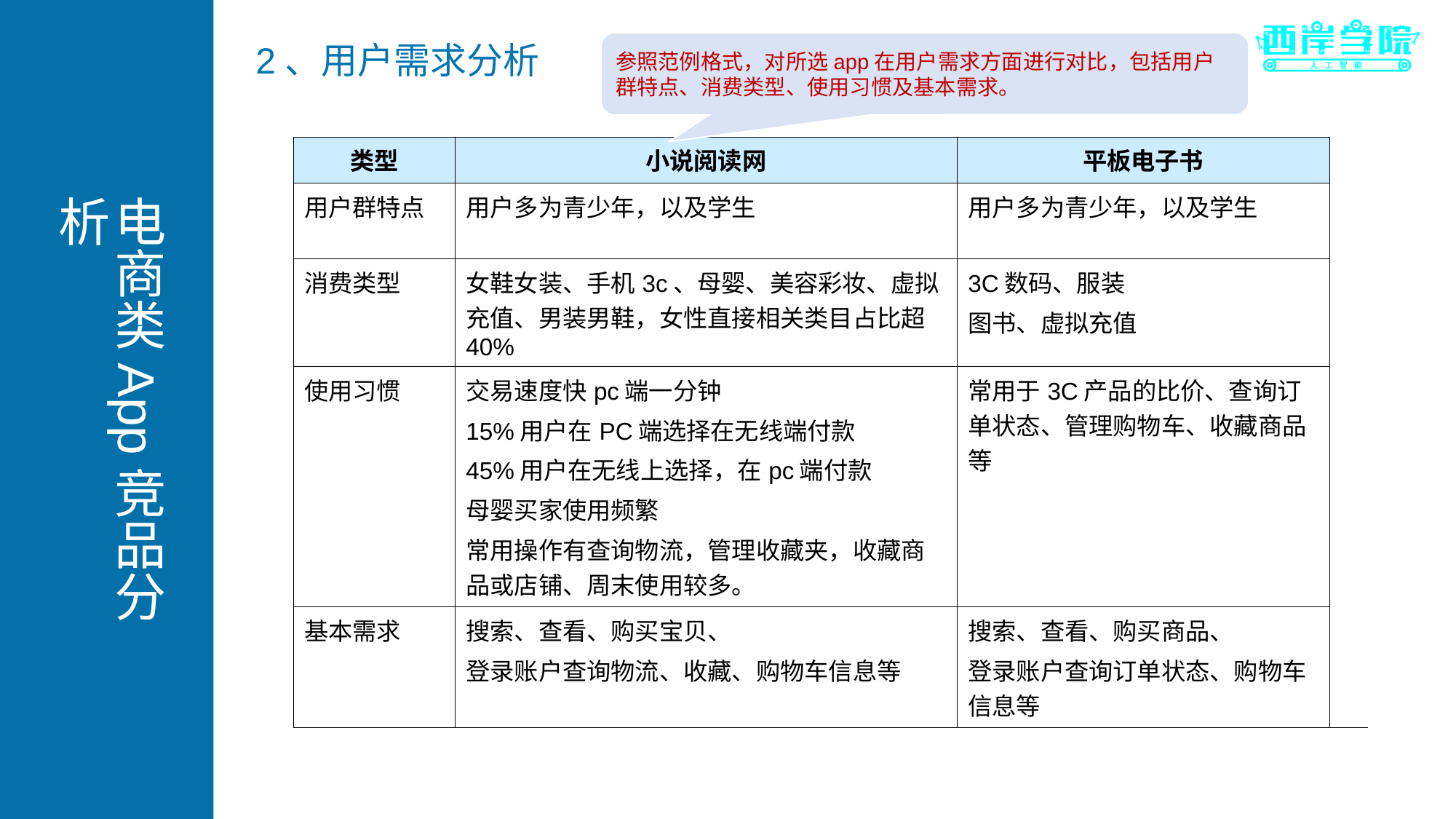

参照范例格式，对所选app在用户需求方面进行对比，包括用户群特点、消费类型、使用习惯及基本需求。
2、用户需求分析
| 类型 | 小说阅读网 | 平板电子书 |  |
| --- | --- | --- | --- |
| 用户群特点 | 用户多为青少年，以及学生 | 用户多为青少年，以及学生 |  |
| 消费类型 | 女鞋女装、手机3c、母婴、美容彩妆、虚拟充值、男装男鞋，女性直接相关类目占比超40% | 3C数码、服装 图书、虚拟充值 |  |
| 使用习惯 | 交易速度快pc端一分钟 15%用户在PC端选择在无线端付款 45%用户在无线上选择，在pc端付款 母婴买家使用频繁 常用操作有查询物流，管理收藏夹，收藏商品或店铺、周末使用较多。 | 常用于3C产品的比价、查询订单状态、管理购物车、收藏商品等 |  |
| 基本需求 | 搜索、查看、购买宝贝、 登录账户查询物流、收藏、购物车信息等 | 搜索、查看、购买商品、 登录账户查询订单状态、购物车信息等 |  |
# 电商类App竞品分析